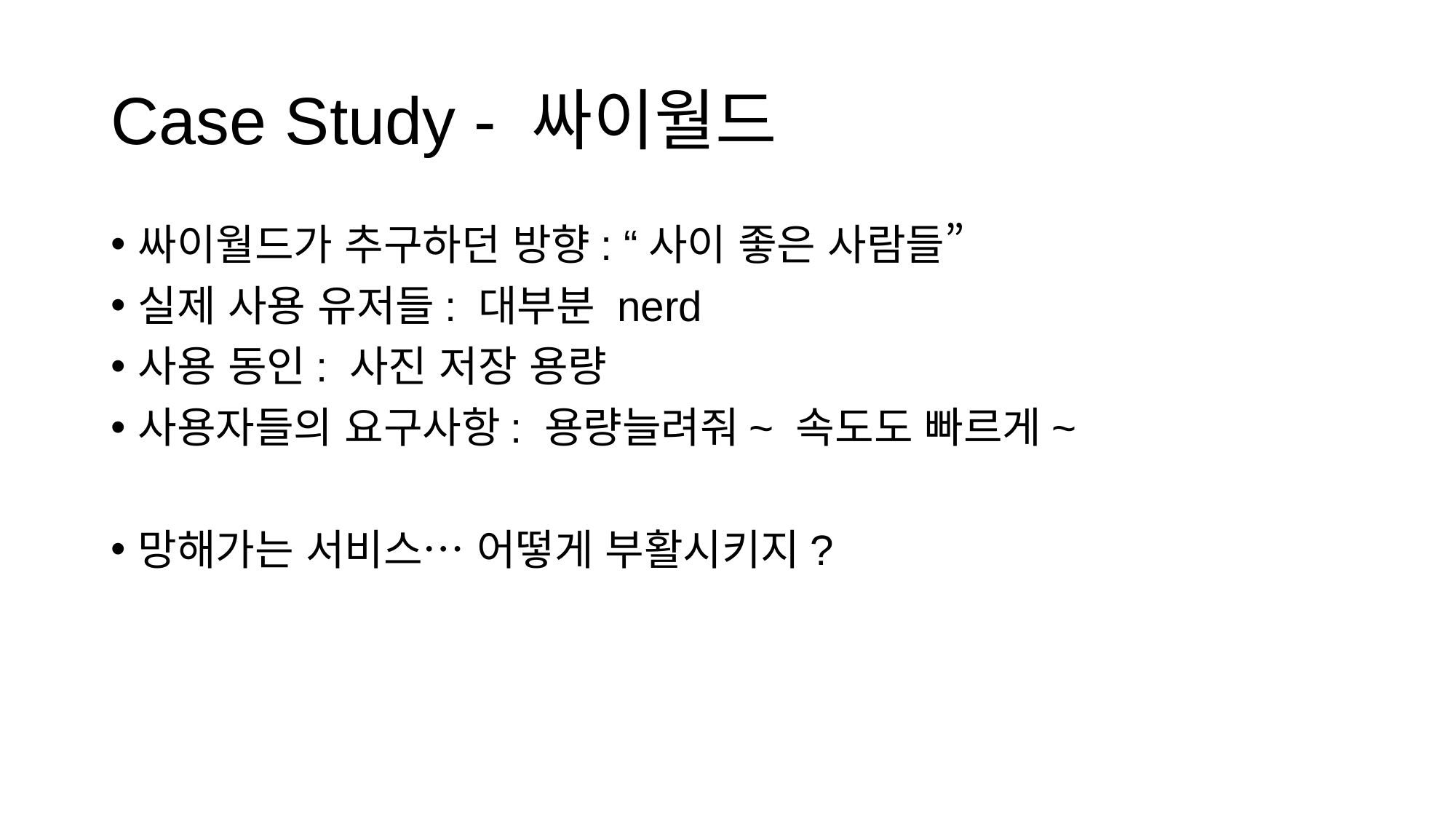

# Case Study - 싸이월드
싸이월드가 추구하던 방향: “사이 좋은 사람들”
실제 사용 유저들: 대부분 nerd
사용 동인: 사진 저장 용량
사용자들의 요구사항: 용량늘려줘~ 속도도 빠르게~

망해가는 서비스… 어떻게 부활시키지?